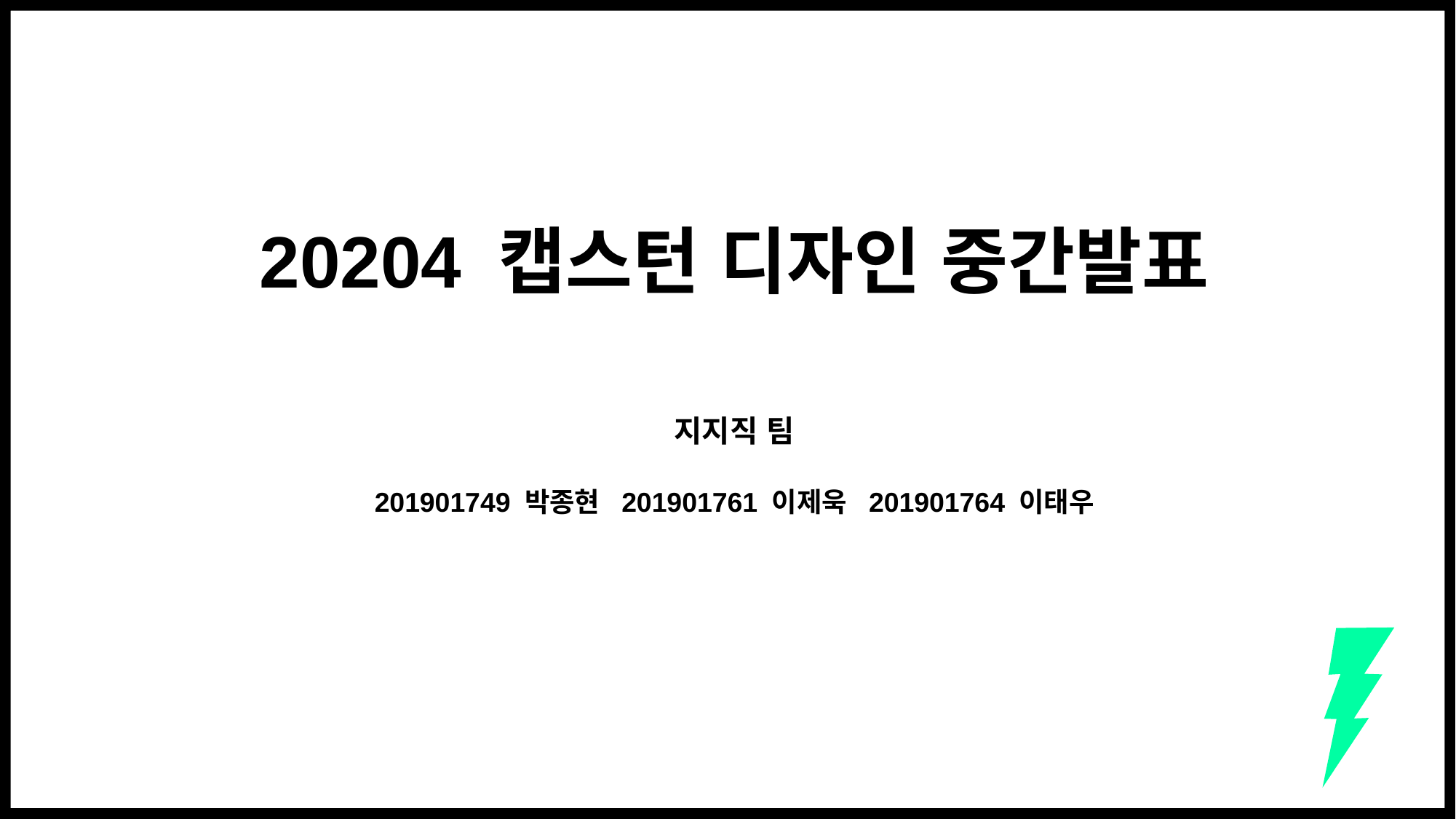

20204 캡스턴 디자인 중간발표
지지직 팀

201901749 박종현  201901761 이제욱  201901764 이태우